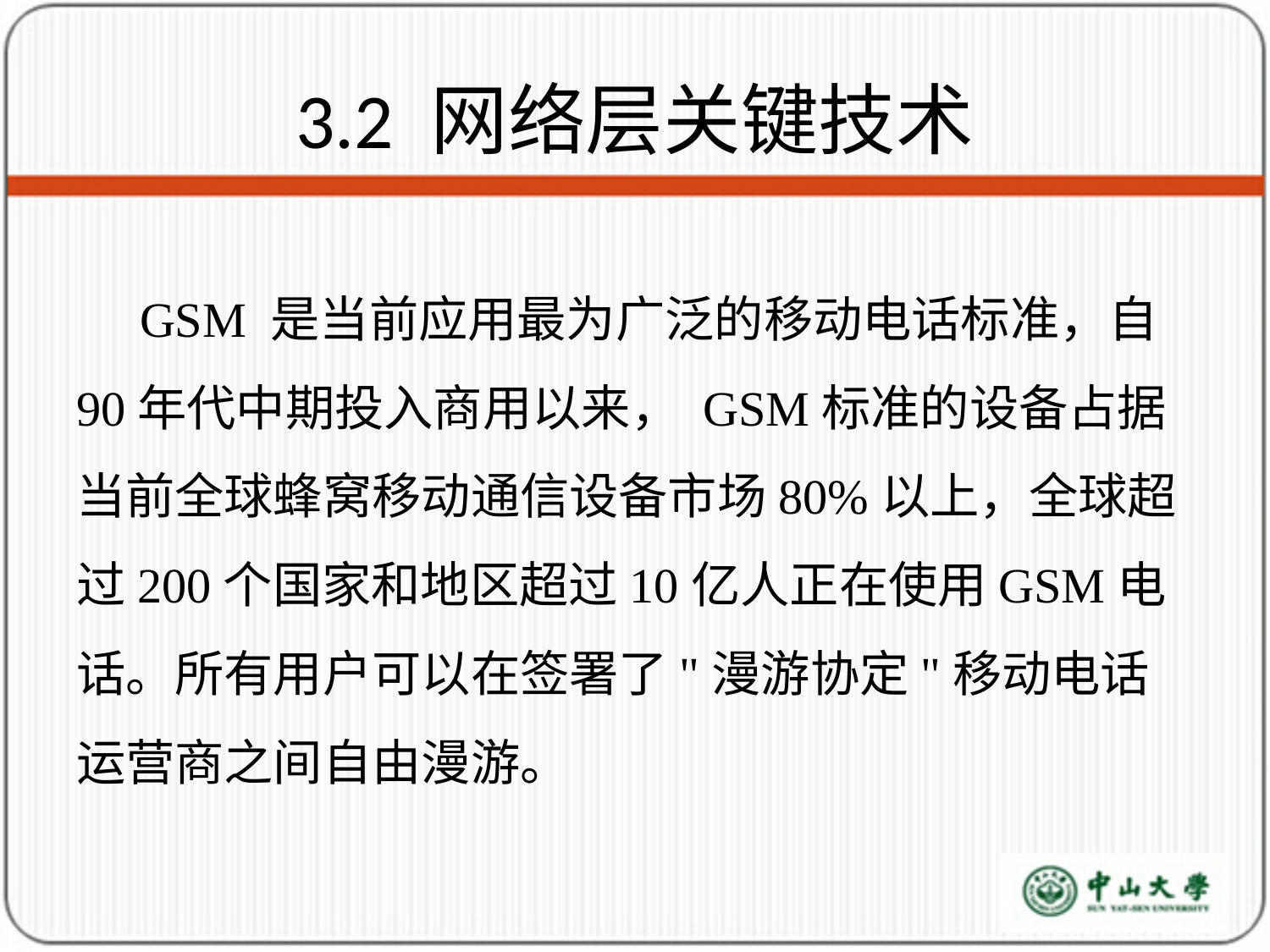

# 3.2 网络层关键技术
GSM 是当前应用最为广泛的移动电话标准，自90年代中期投入商用以来， GSM标准的设备占据当前全球蜂窝移动通信设备市场80%以上，全球超过200个国家和地区超过10亿人正在使用GSM电话。所有用户可以在签署了"漫游协定"移动电话运营商之间自由漫游。